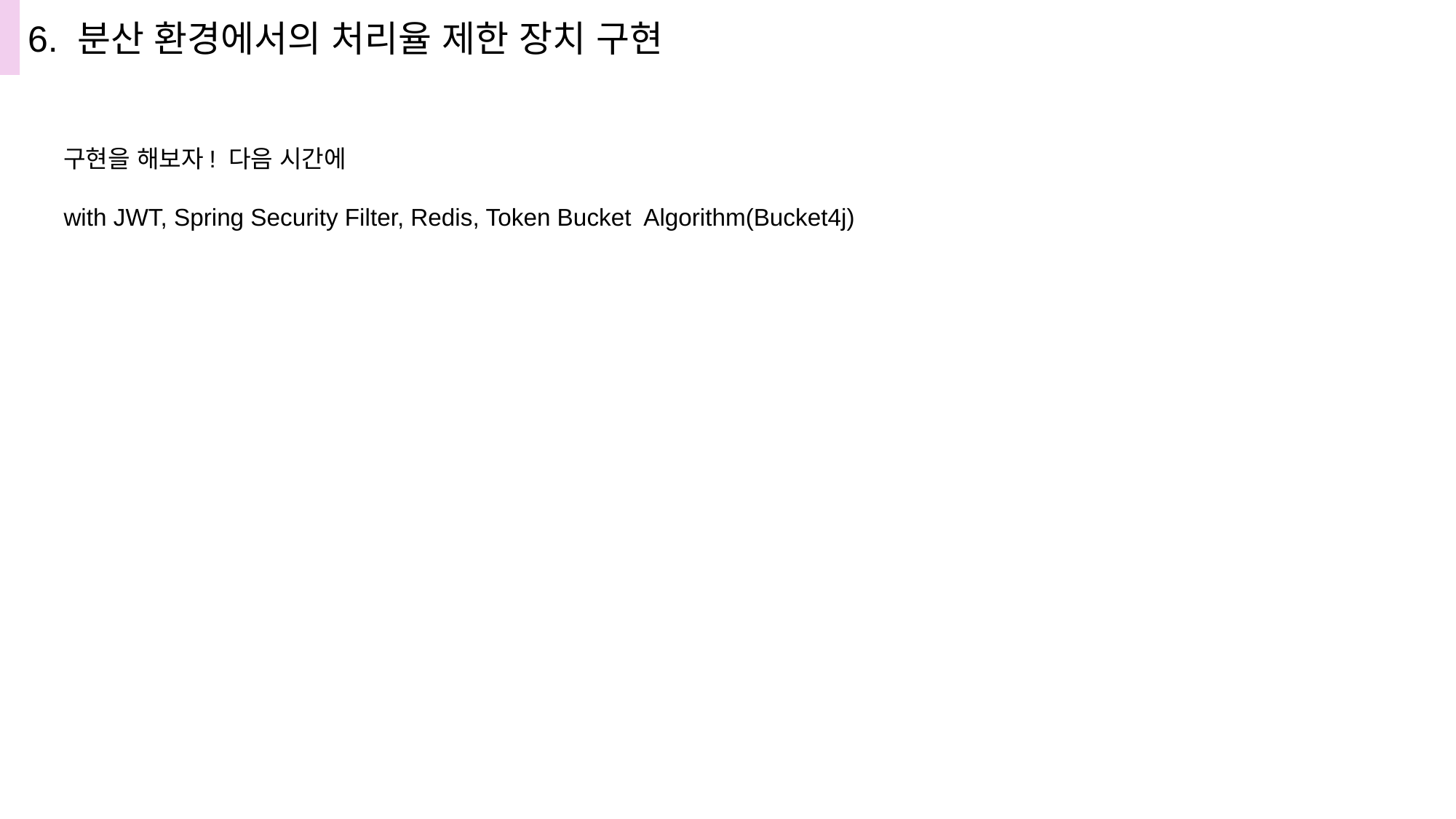

6. 분산 환경에서의 처리율 제한 장치 구현
구현을 해보자! 다음 시간에

with JWT, Spring Security Filter, Redis, Token Bucket  Algorithm(Bucket4j)